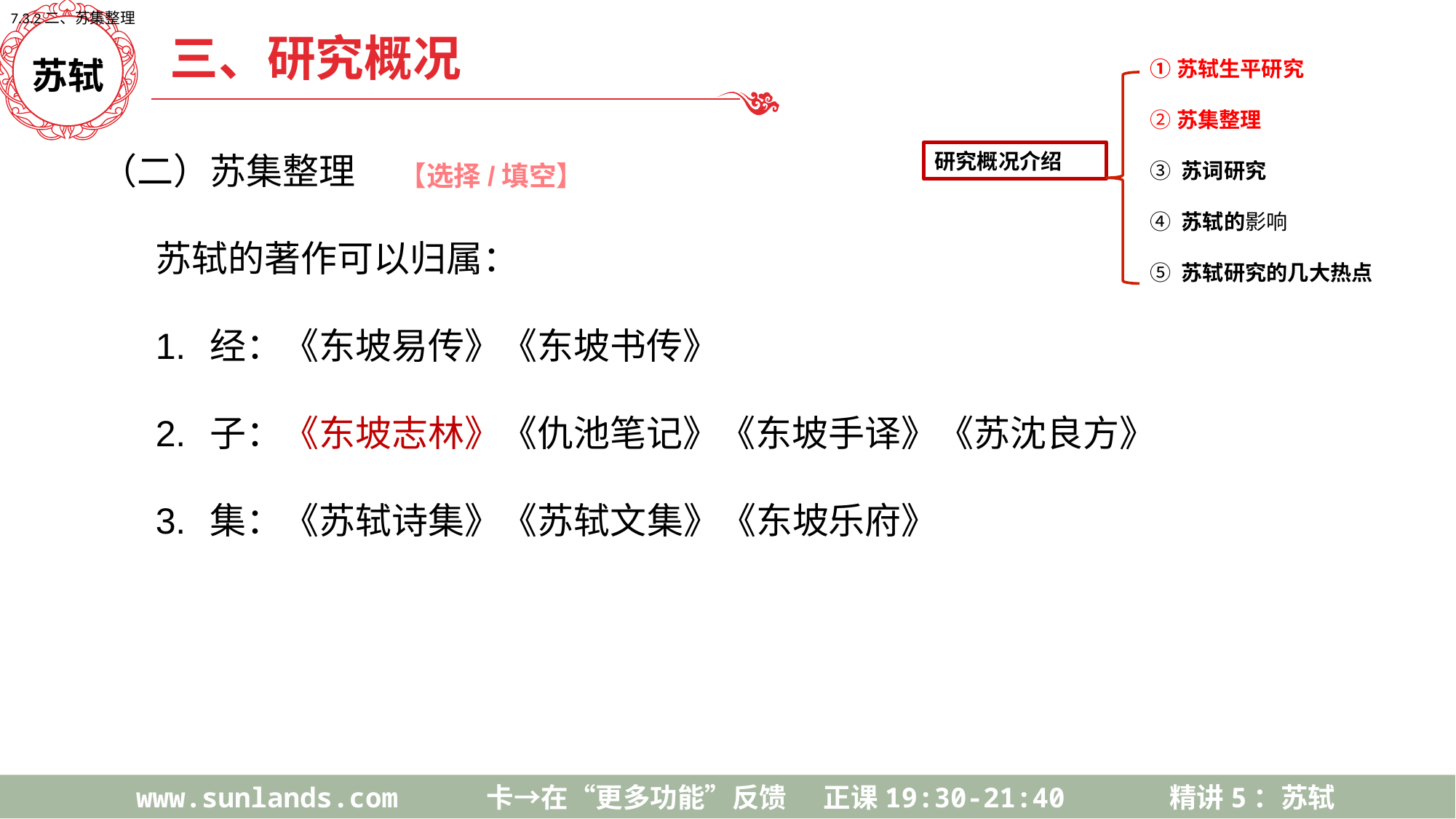

7.3.2二、苏集整理

三、研究概况
苏轼
①苏轼生平研究

②苏集整理

③ 苏词研究

④ 苏轼的影响

⑤ 苏轼研究的几大热点

研究概况介绍

（二）苏集整理
苏轼的著作可以归属：
经：《东坡易传》《东坡书传》
子：《东坡志林》《仇池笔记》《东坡手译》《苏沈良方》
集：《苏轼诗集》《苏轼文集》《东坡乐府》
【选择/填空】